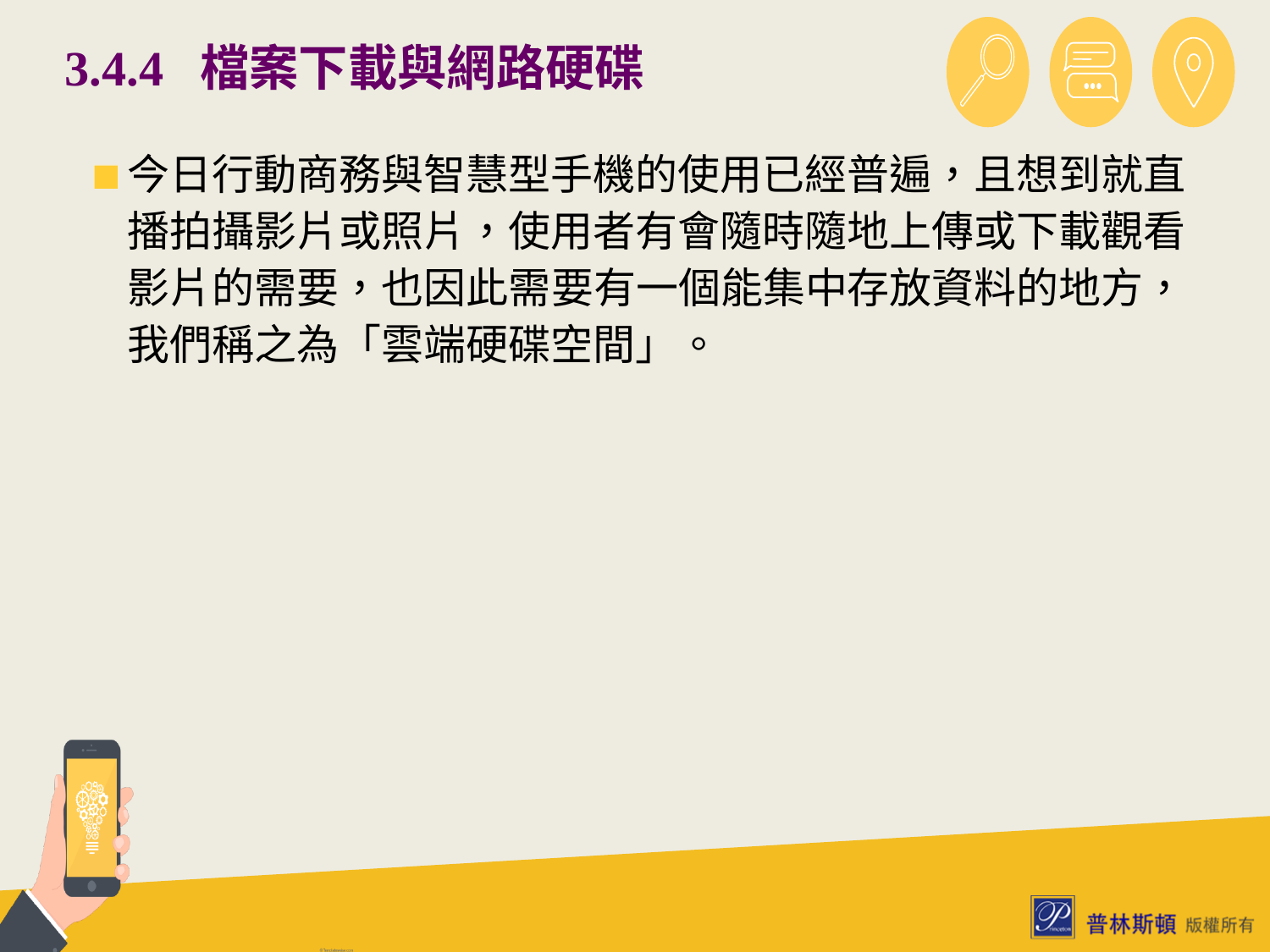

# 3.4.4  檔案下載與網路硬碟
今日行動商務與智慧型手機的使用已經普遍，且想到就直播拍攝影片或照片，使用者有會隨時隨地上傳或下載觀看影片的需要，也因此需要有一個能集中存放資料的地方，我們稱之為「雲端硬碟空間」。